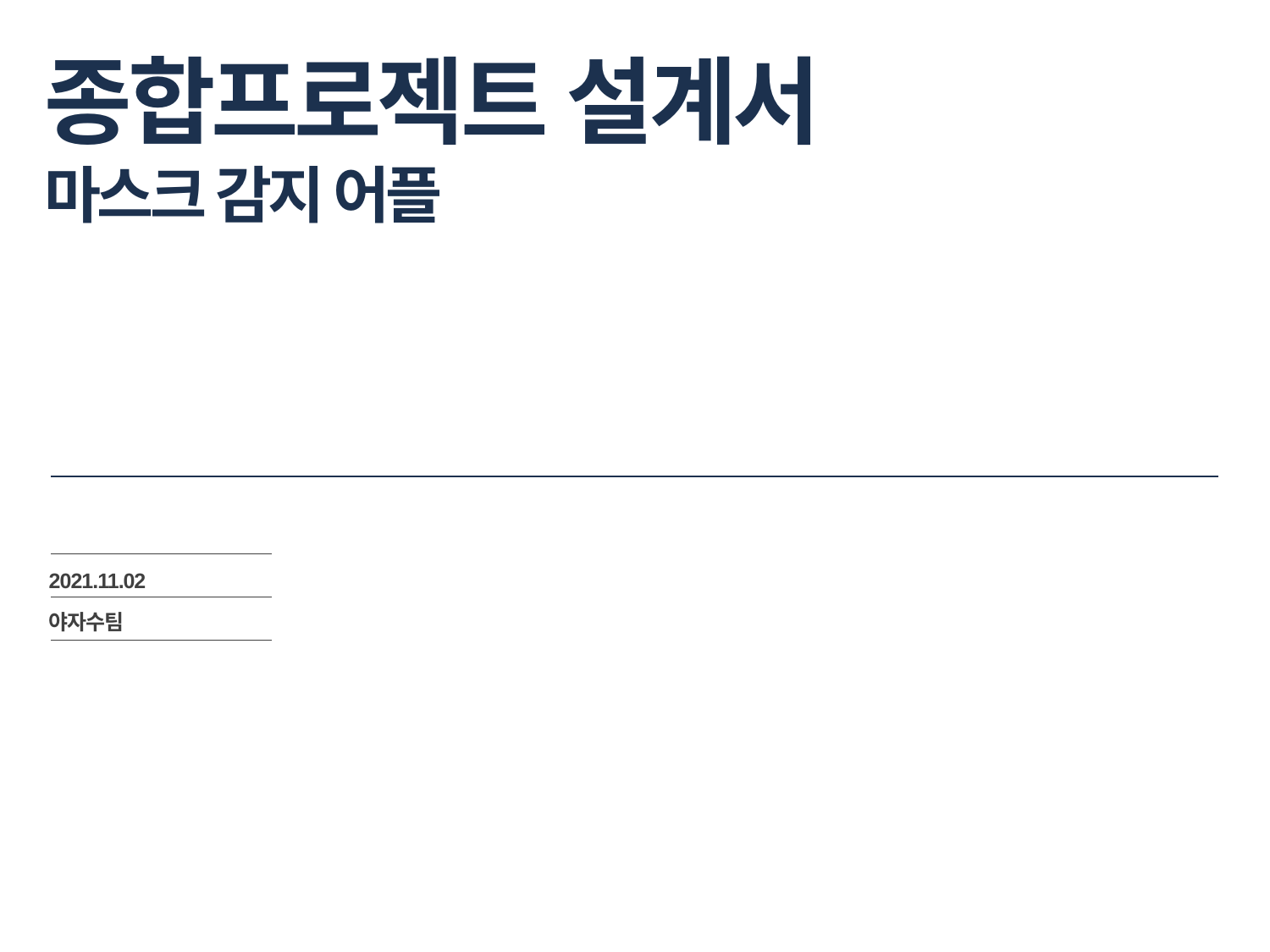

# 종합프로젝트 설계서 마스크 감지 어플
2021.11.02
야자수팀